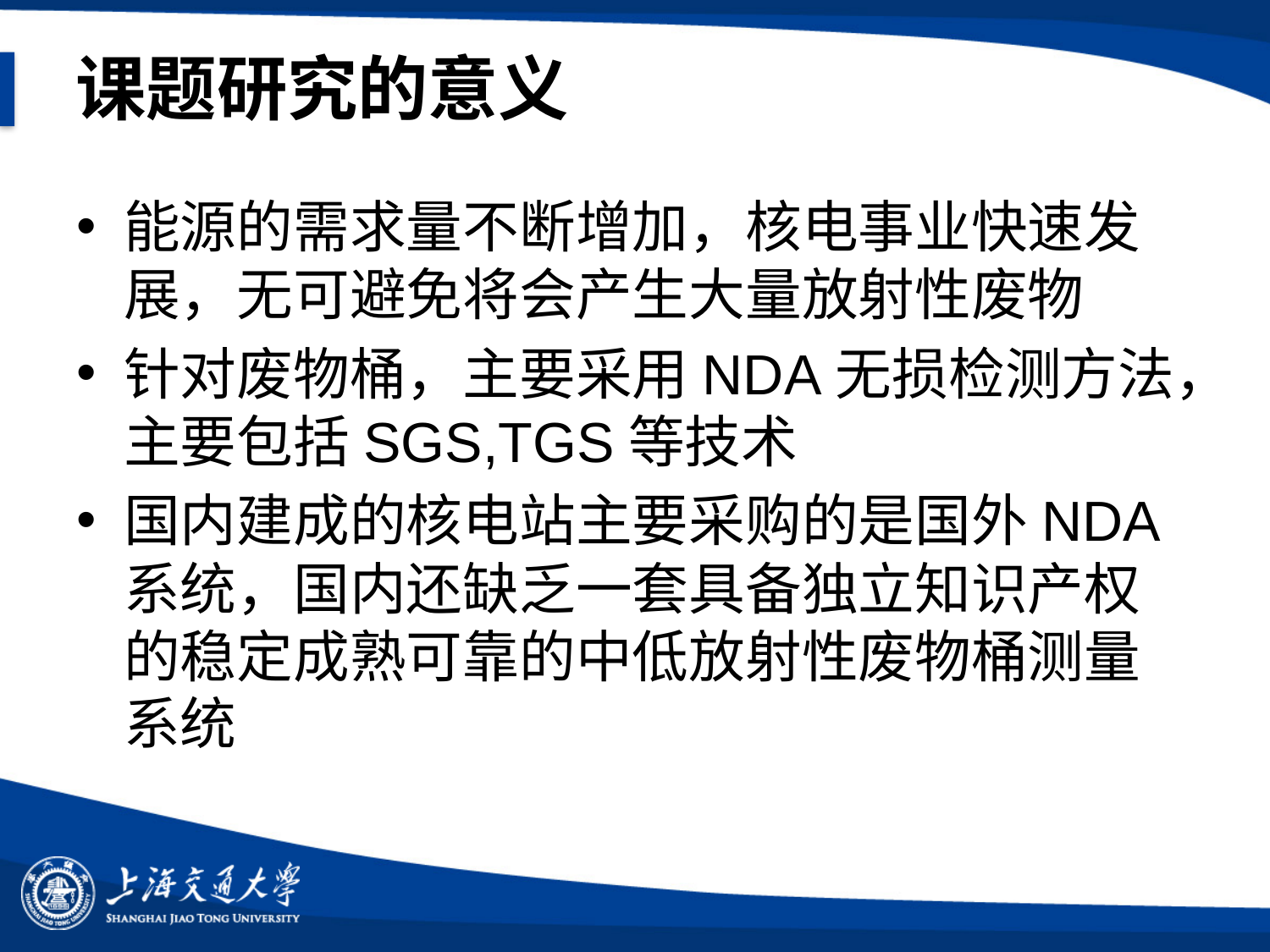

# 课题研究的意义
能源的需求量不断增加，核电事业快速发展，无可避免将会产生大量放射性废物
针对废物桶，主要采用NDA无损检测方法，主要包括SGS,TGS等技术
国内建成的核电站主要采购的是国外NDA系统，国内还缺乏一套具备独立知识产权的稳定成熟可靠的中低放射性废物桶测量系统